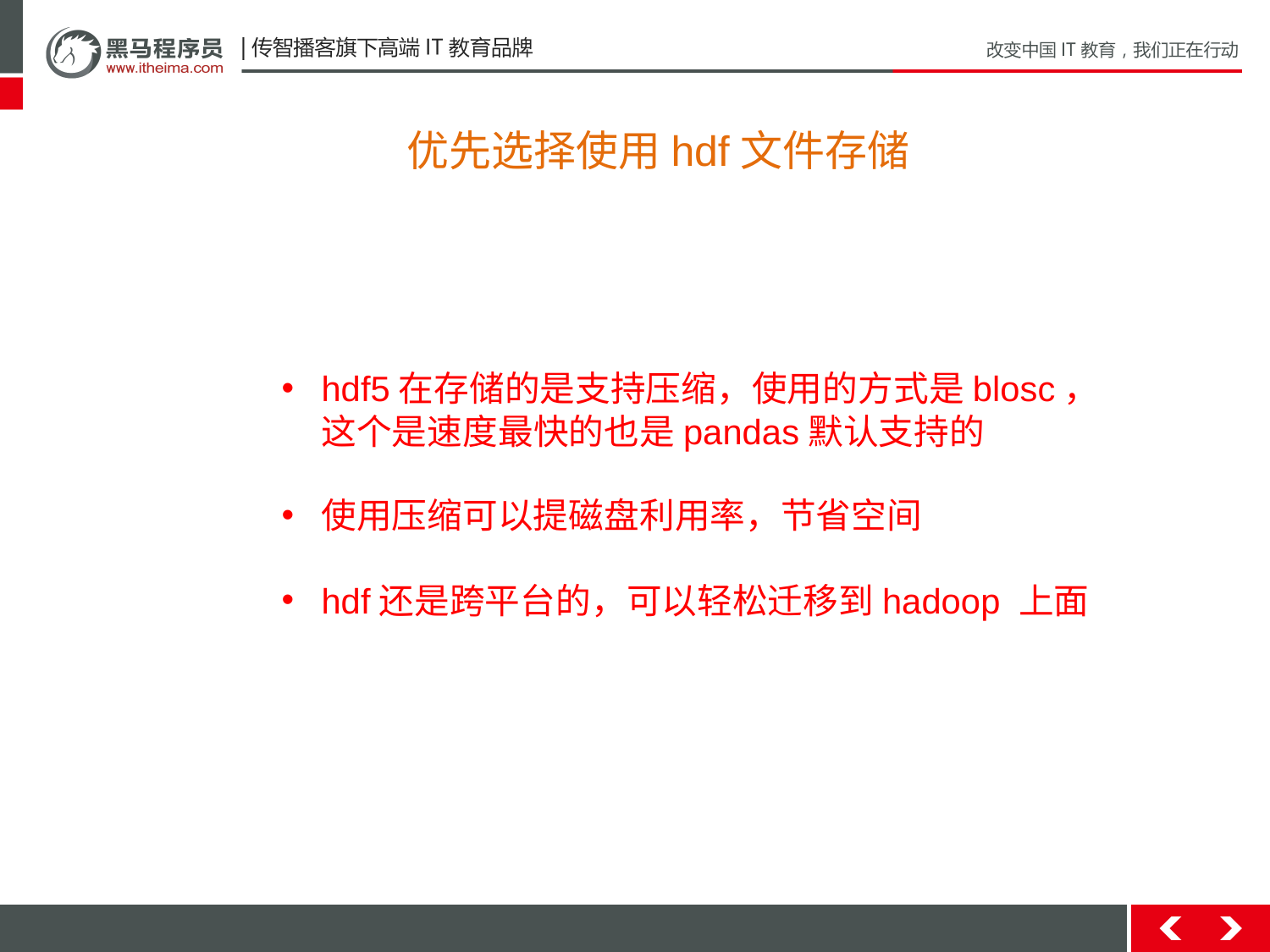

优先选择使用hdf文件存储
hdf5在存储的是支持压缩，使用的方式是blosc，这个是速度最快的也是pandas默认支持的

使用压缩可以提磁盘利用率，节省空间

hdf还是跨平台的，可以轻松迁移到hadoop 上面